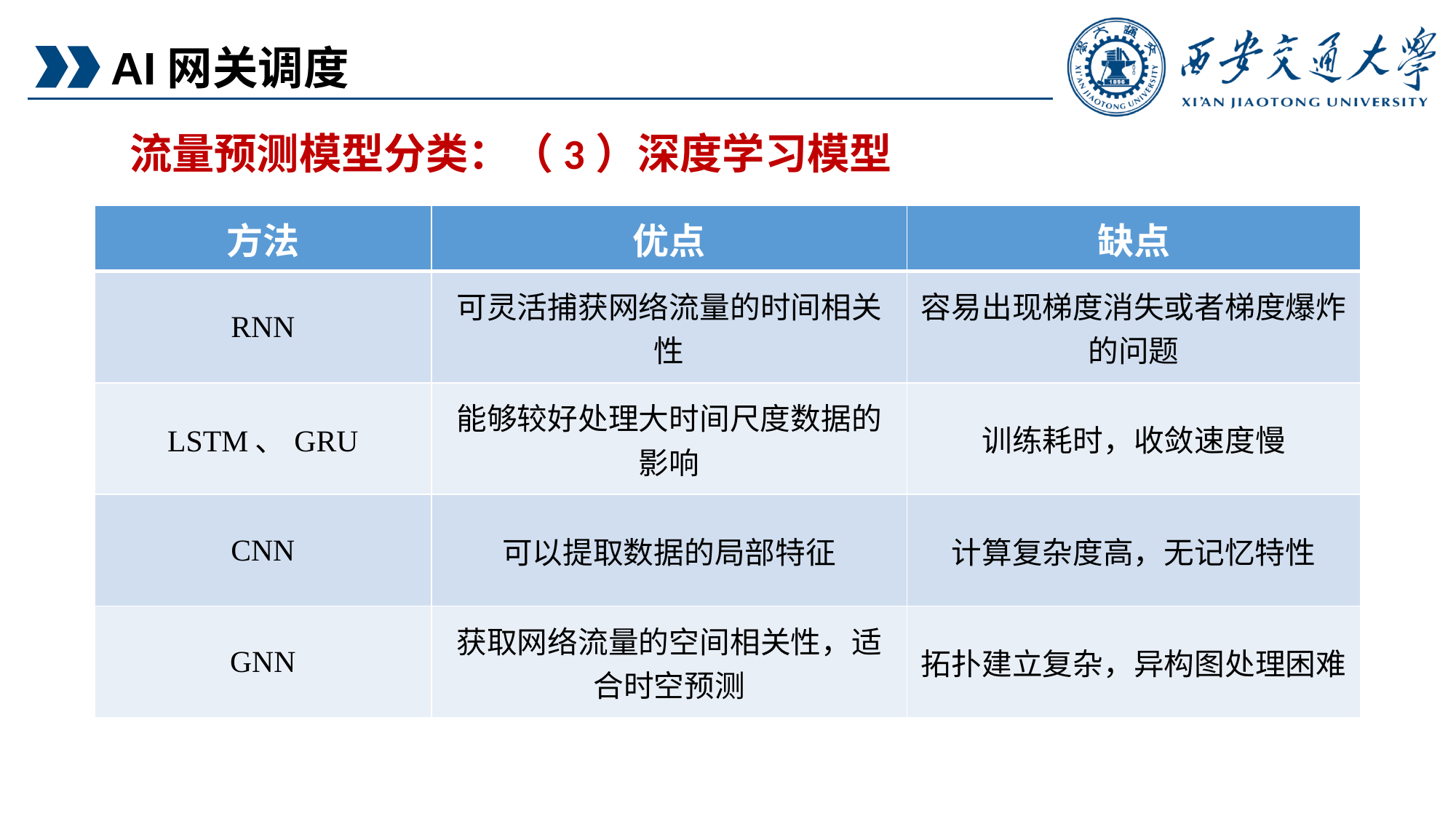

AI网关调度

流量预测模型分类：（3）深度学习模型
| 方法 | 优点 | 缺点 |
| --- | --- | --- |
| RNN | 可灵活捕获网络流量的时间相关性 | 容易出现梯度消失或者梯度爆炸的问题 |
| LSTM、GRU | 能够较好处理大时间尺度数据的影响 | 训练耗时，收敛速度慢 |
| CNN | 可以提取数据的局部特征 | 计算复杂度高，无记忆特性 |
| GNN | 获取网络流量的空间相关性，适合时空预测 | 拓扑建立复杂，异构图处理困难 |